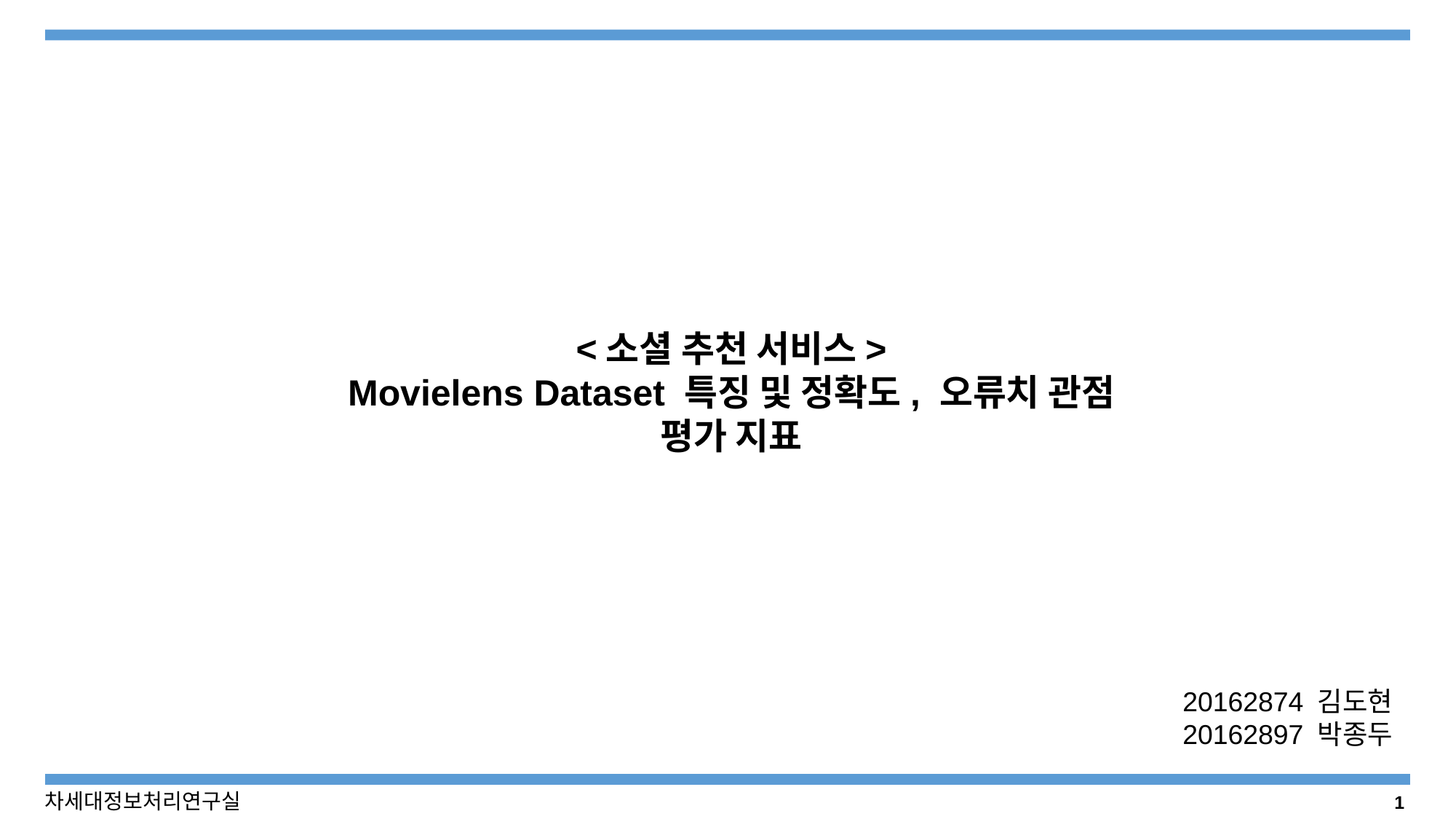

<소셜 추천 서비스>
Movielens Dataset 특징 및 정확도, 오류치 관점 평가 지표
20162874 김도현
20162897 박종두
1